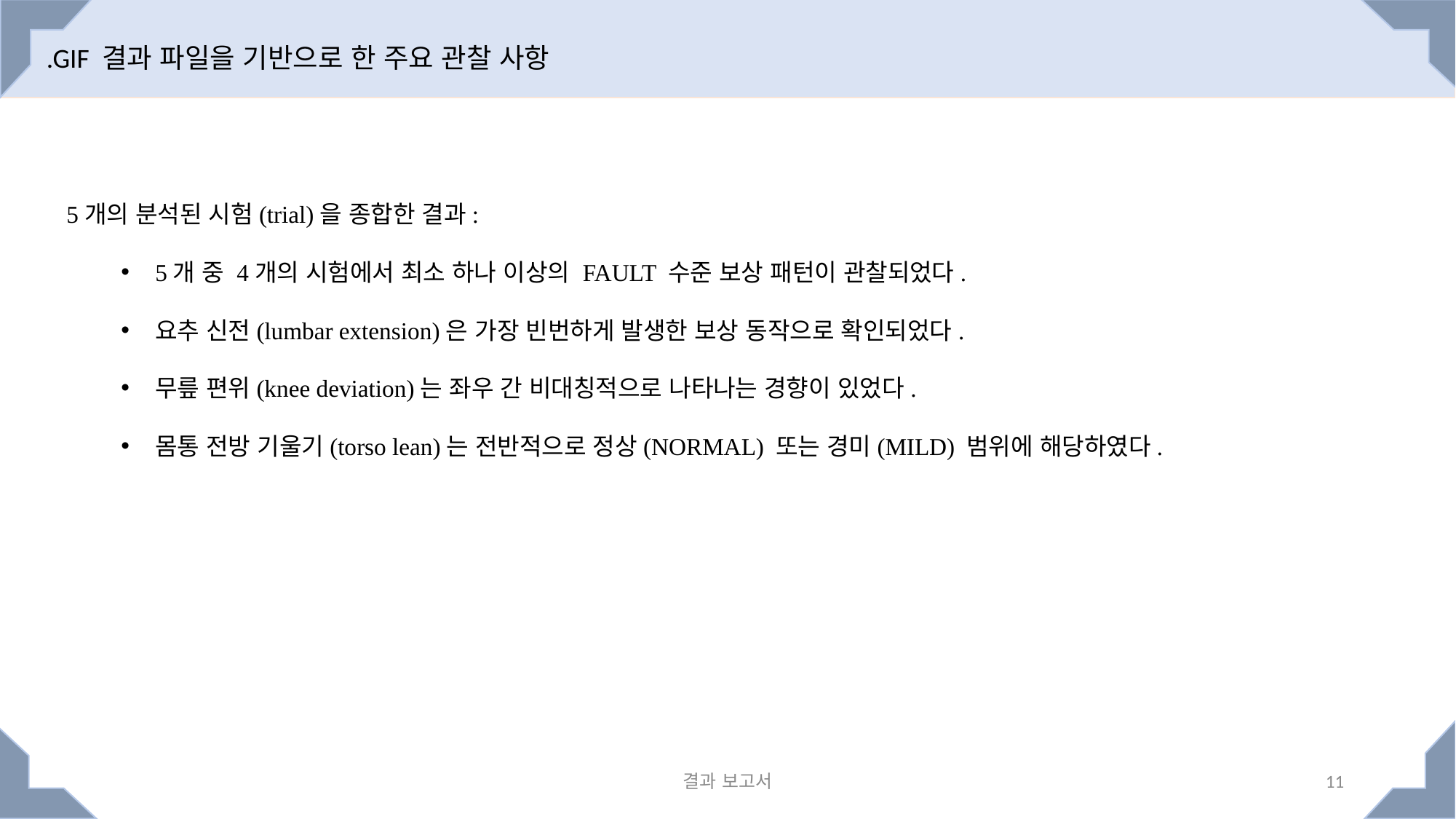

.GIF 결과 파일을 기반으로 한 주요 관찰 사항
5개의 분석된 시험(trial)을 종합한 결과:
5개 중 4개의 시험에서 최소 하나 이상의 FAULT 수준 보상 패턴이 관찰되었다.
요추 신전(lumbar extension)은 가장 빈번하게 발생한 보상 동작으로 확인되었다.
무릎 편위(knee deviation)는 좌우 간 비대칭적으로 나타나는 경향이 있었다.
몸통 전방 기울기(torso lean)는 전반적으로 정상(NORMAL) 또는 경미(MILD) 범위에 해당하였다.

결과 보고서
11